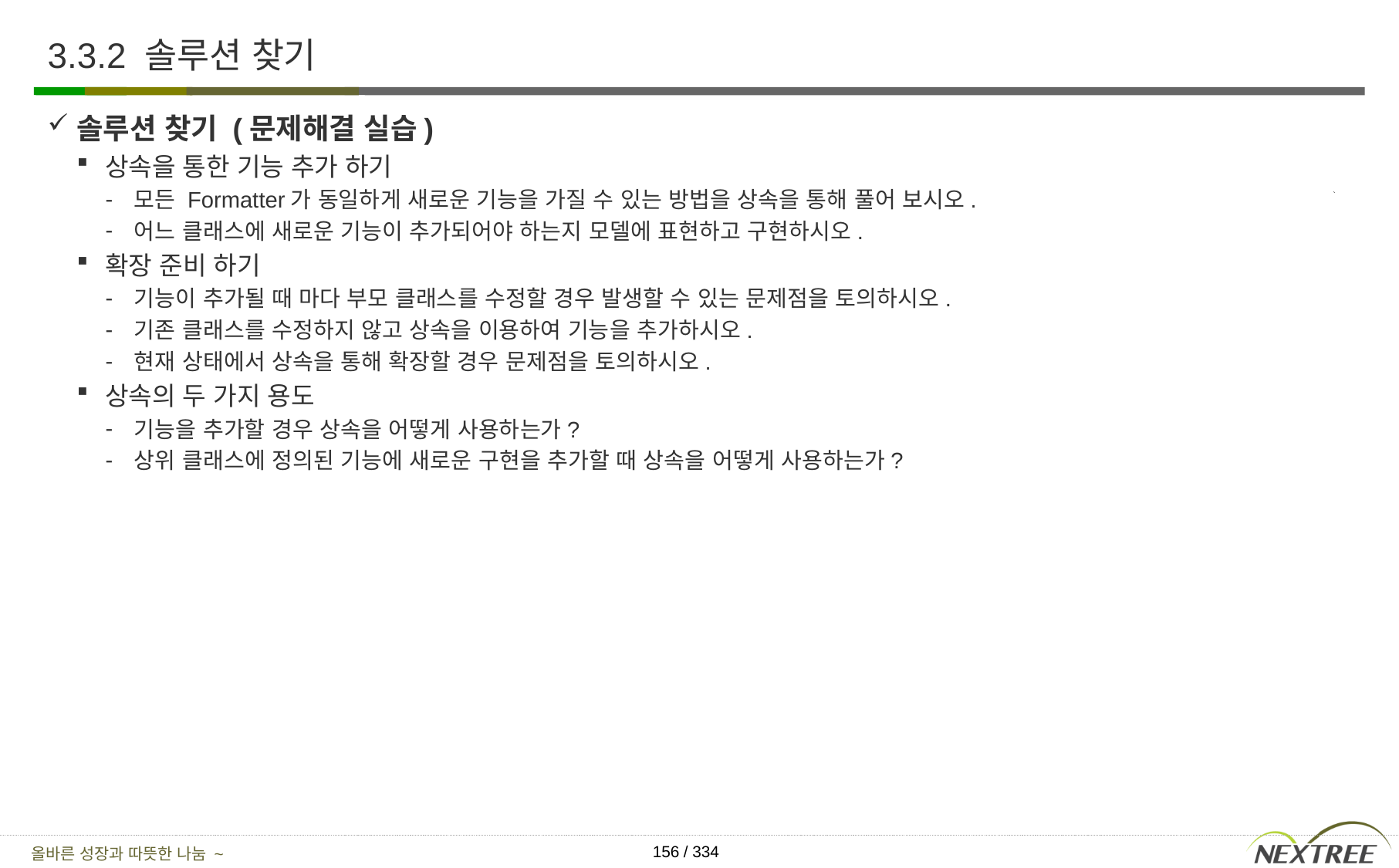

# 3.3.2 솔루션 찾기
솔루션 찾기 (문제해결 실습)
상속을 통한 기능 추가 하기
모든 Formatter가 동일하게 새로운 기능을 가질 수 있는 방법을 상속을 통해 풀어 보시오.
어느 클래스에 새로운 기능이 추가되어야 하는지 모델에 표현하고 구현하시오.
확장 준비 하기
기능이 추가될 때 마다 부모 클래스를 수정할 경우 발생할 수 있는 문제점을 토의하시오.
기존 클래스를 수정하지 않고 상속을 이용하여 기능을 추가하시오.
현재 상태에서 상속을 통해 확장할 경우 문제점을 토의하시오.
상속의 두 가지 용도
기능을 추가할 경우 상속을 어떻게 사용하는가?
상위 클래스에 정의된 기능에 새로운 구현을 추가할 때 상속을 어떻게 사용하는가?